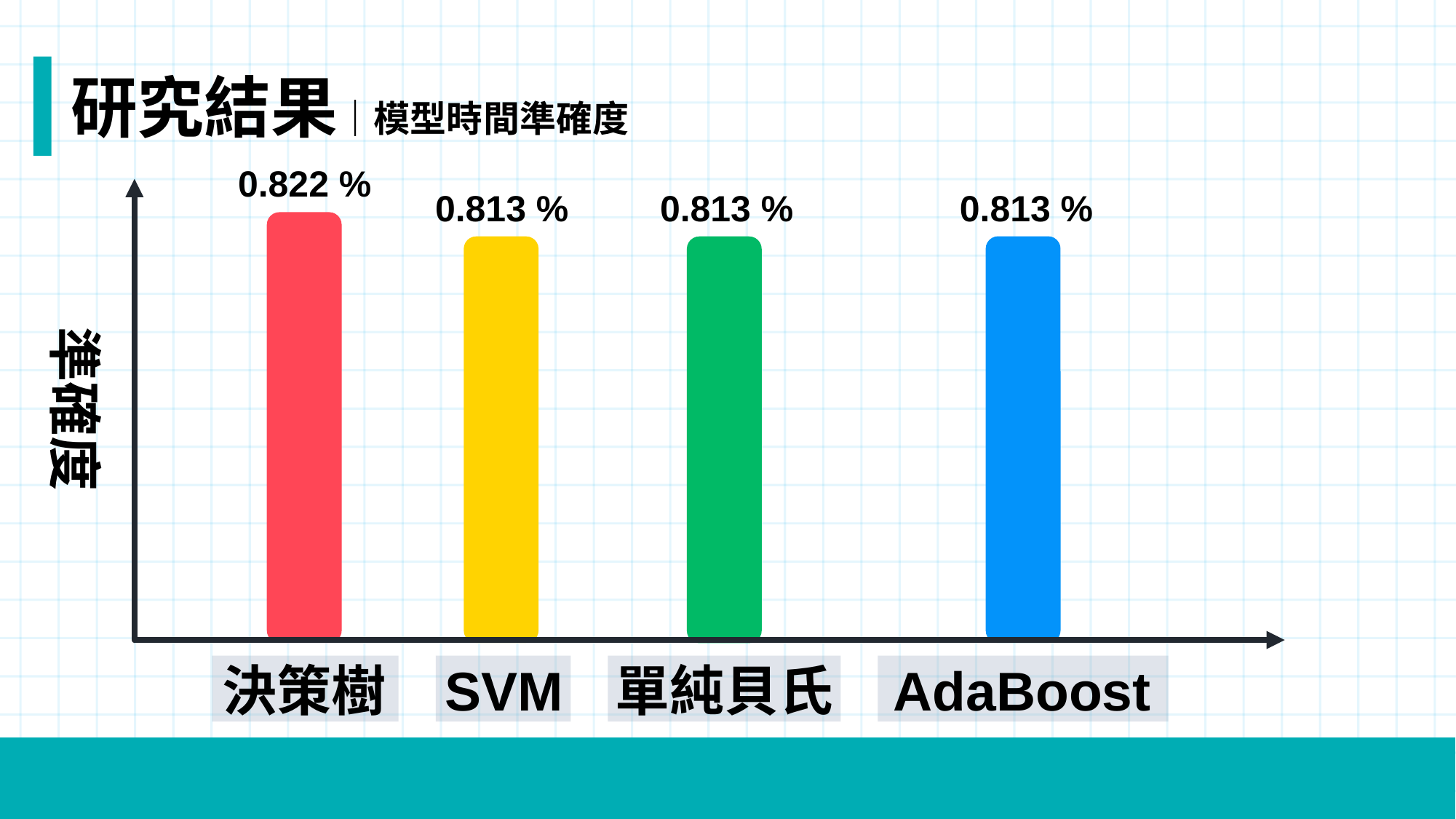

研究結果｜模型時間準確度
0.822 %
0.813 %
0.813 %
0.813 %

準確度

# 決策樹

SVM
單純貝氏
AdaBoost